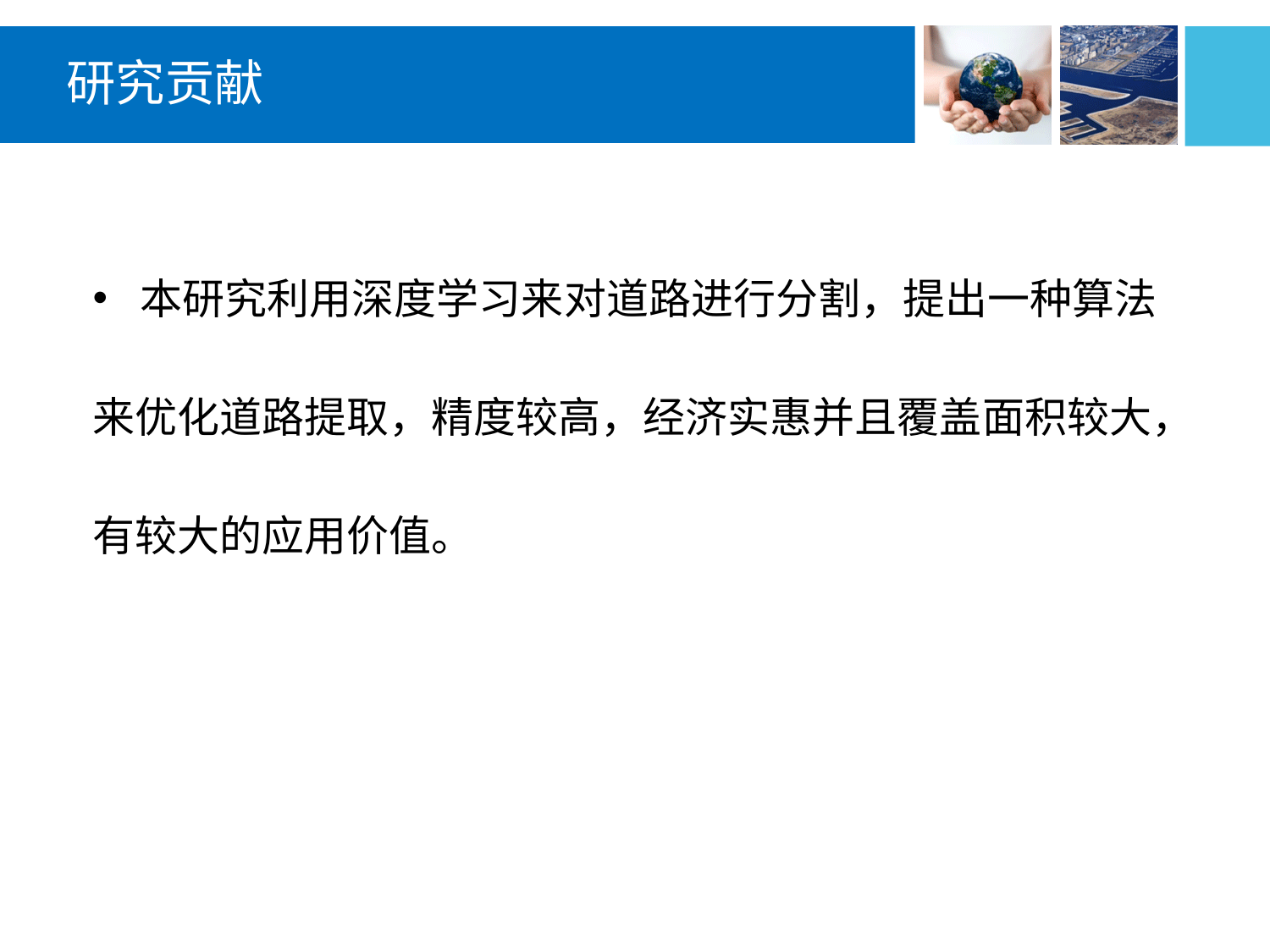

# 研究贡献
本研究利用深度学习来对道路进行分割，提出一种算法

来优化道路提取，精度较高，经济实惠并且覆盖面积较大，

有较大的应用价值。